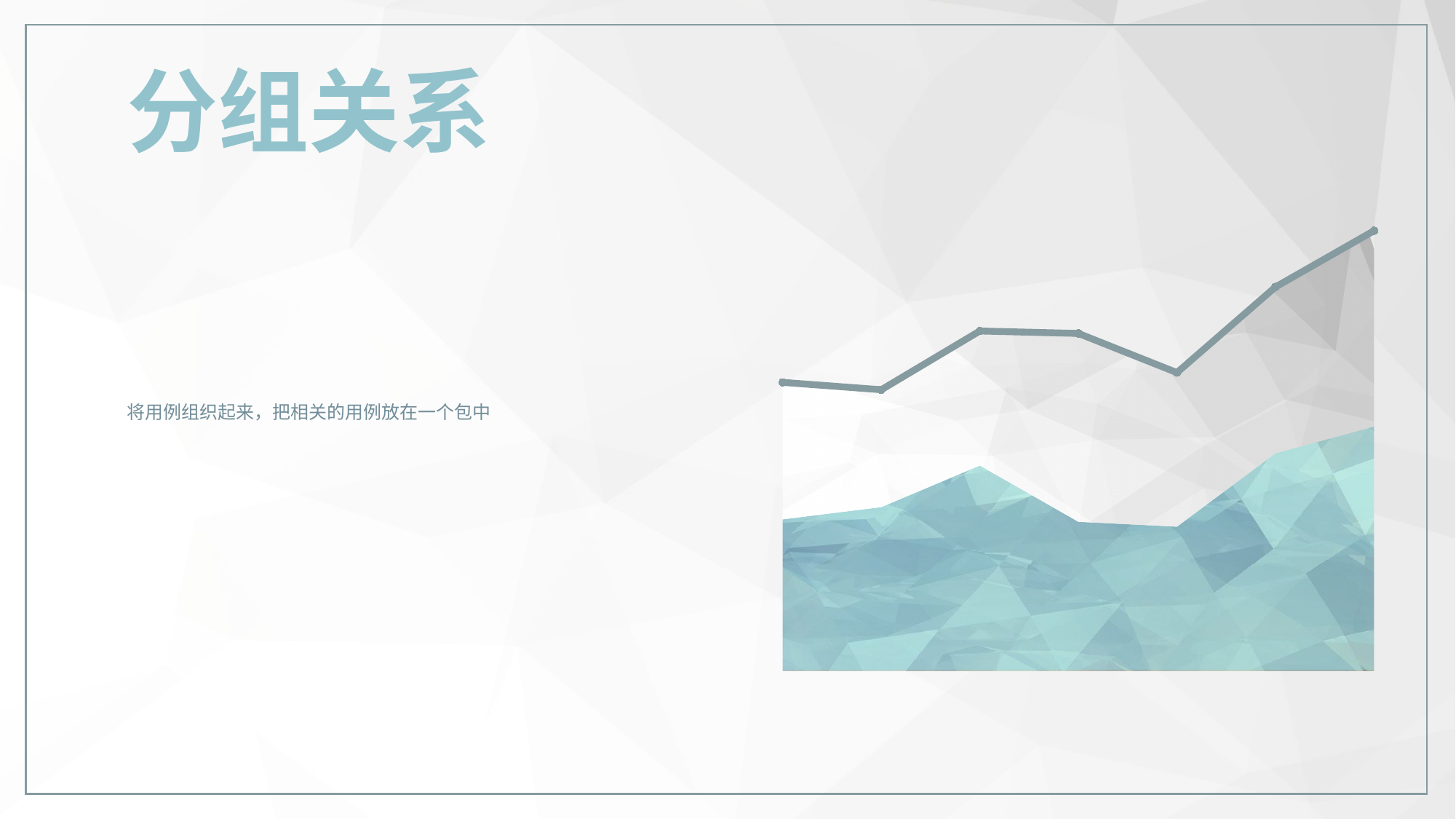

分组关系

### Chart

| Category | 产品一 | 产品二 | 总计 |
|---|---|---|---|
| 一月 | 62.0 | 56.0 | 118.0 |
| 二月 | 67.0 | 48.0 | 115.0 |
| 三月 | 84.0 | 55.0 | 139.0 |
| 四月 | 61.0 | 77.0 | 138.0 |
| 五月 | 59.0 | 63.0 | 122.0 |
| 六月 | 89.0 | 68.0 | 157.0 |
| 七月 | 100.0 | 80.0 | 180.0 |
将用例组织起来，把相关的用例放在一个包中